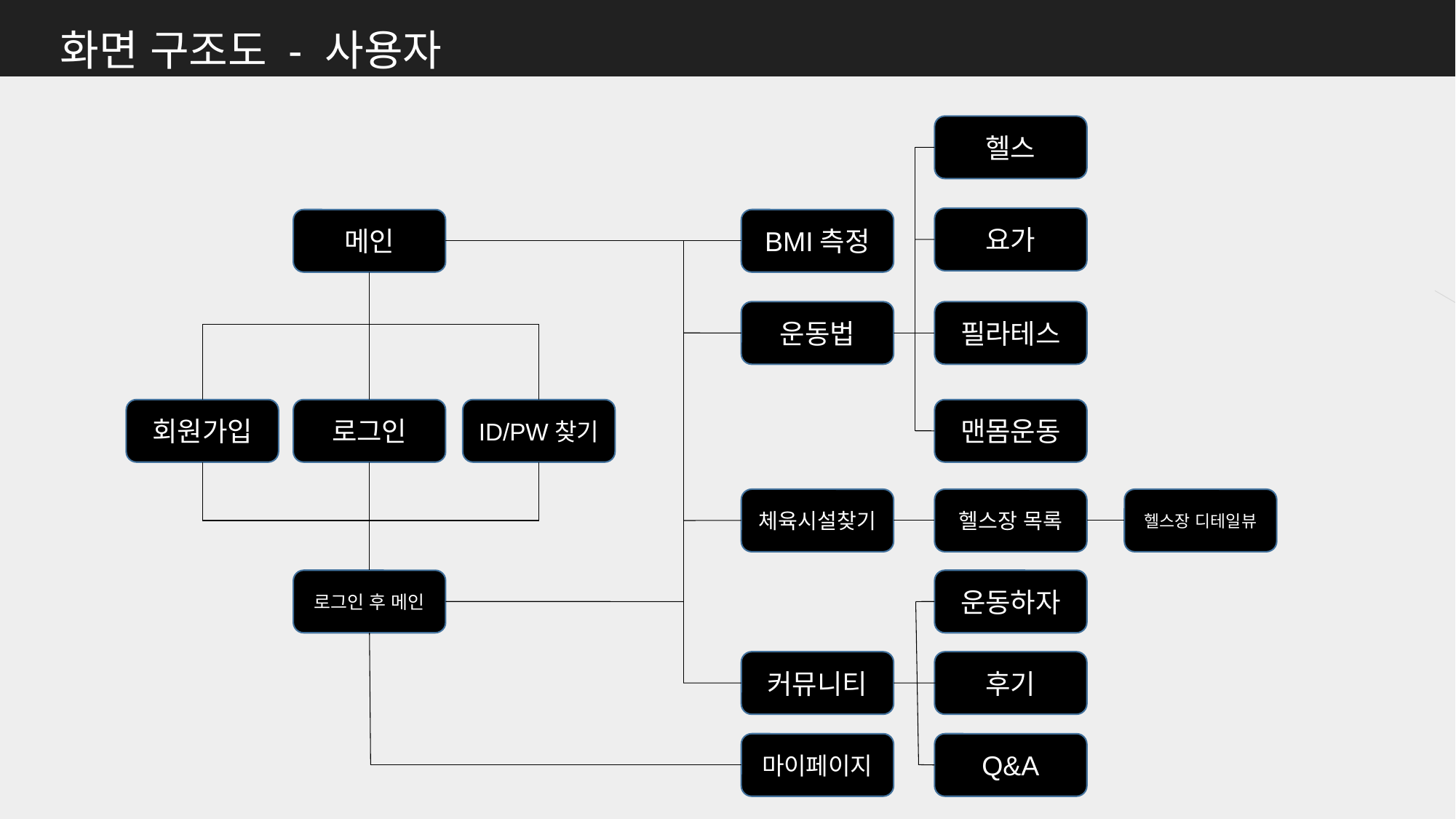

화면 구조도 - 사용자

헬스
요가
메인
BMI측정
운동법
필라테스
회원가입
로그인
ID/PW찾기
맨몸운동
체육시설찾기
헬스장 목록
헬스장 디테일뷰
로그인 후 메인
운동하자
커뮤니티
후기
마이페이지
Q&A